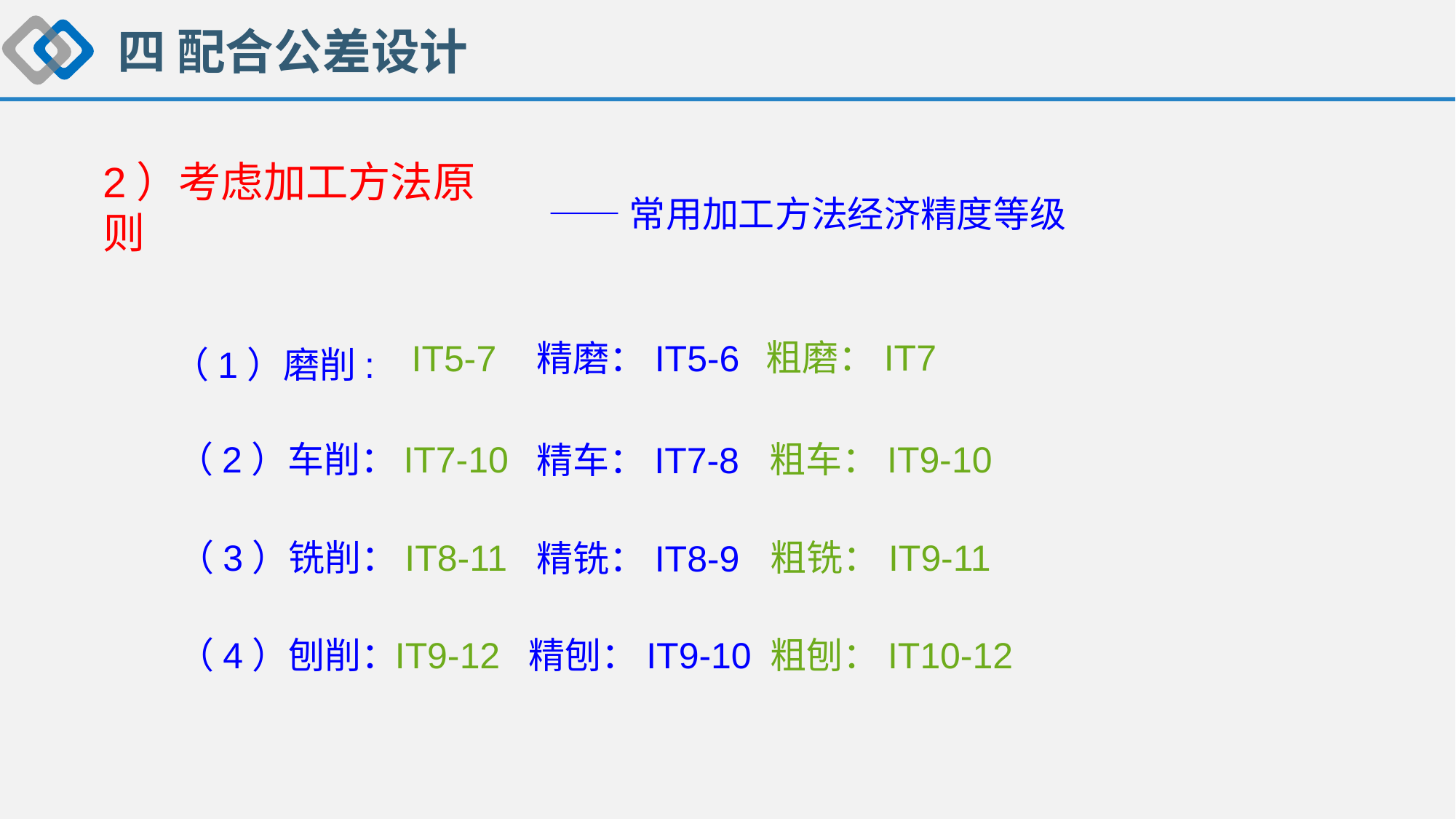

四 配合公差设计
2）考虑加工方法原则
——常用加工方法经济精度等级
（1）磨削:
粗磨：IT7
IT5-7
精磨：IT5-6
（2）车削：
IT7-10
粗车：IT9-10
精车：IT7-8
（3）铣削：
IT8-11
粗铣：IT9-11
精铣：IT8-9
（4）刨削：
IT9-12
精刨：IT9-10
粗刨：IT10-12